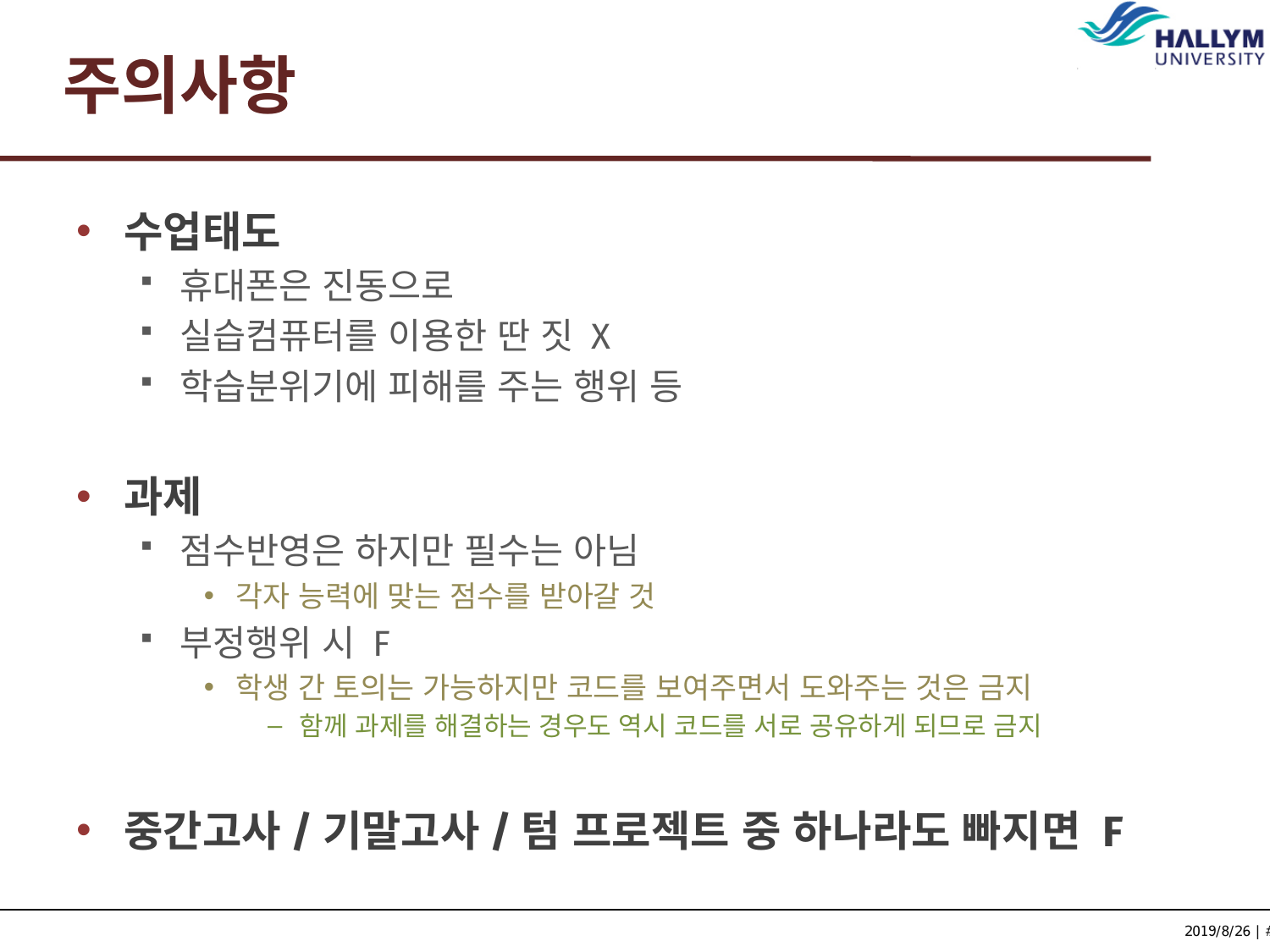

# 주의사항
수업태도
휴대폰은 진동으로
실습컴퓨터를 이용한 딴 짓 X
학습분위기에 피해를 주는 행위 등

과제
점수반영은 하지만 필수는 아님
각자 능력에 맞는 점수를 받아갈 것
부정행위 시 F
학생 간 토의는 가능하지만 코드를 보여주면서 도와주는 것은 금지
함께 과제를 해결하는 경우도 역시 코드를 서로 공유하게 되므로 금지

중간고사/기말고사/텀 프로젝트 중 하나라도 빠지면 F